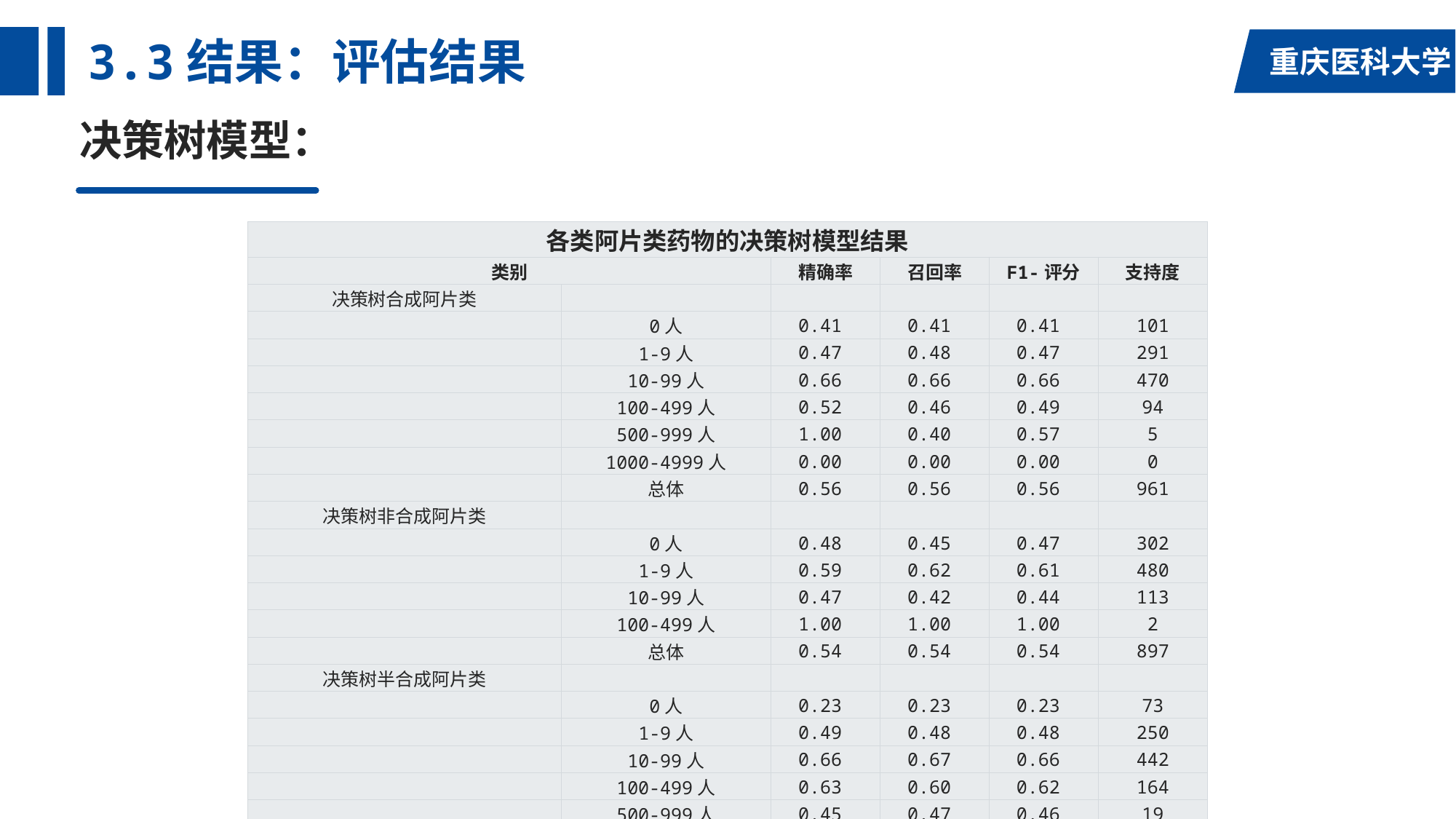

# 3.3结果：评估结果
决策树模型：
| 各类阿片类药物的决策树模型结果 |  |  |  |  |  |
| --- | --- | --- | --- | --- | --- |
| 类别 |  | 精确率 | 召回率 | F1-评分 | 支持度 |
| 决策树合成阿片类 |  |  |  |  |  |
|  | 0人 | 0.41 | 0.41 | 0.41 | 101 |
|  | 1-9人 | 0.47 | 0.48 | 0.47 | 291 |
|  | 10-99人 | 0.66 | 0.66 | 0.66 | 470 |
|  | 100-499人 | 0.52 | 0.46 | 0.49 | 94 |
|  | 500-999人 | 1.00 | 0.40 | 0.57 | 5 |
|  | 1000-4999人 | 0.00 | 0.00 | 0.00 | 0 |
|  | 总体 | 0.56 | 0.56 | 0.56 | 961 |
| 决策树非合成阿片类 |  |  |  |  |  |
|  | 0人 | 0.48 | 0.45 | 0.47 | 302 |
|  | 1-9人 | 0.59 | 0.62 | 0.61 | 480 |
|  | 10-99人 | 0.47 | 0.42 | 0.44 | 113 |
|  | 100-499人 | 1.00 | 1.00 | 1.00 | 2 |
|  | 总体 | 0.54 | 0.54 | 0.54 | 897 |
| 决策树半合成阿片类 |  |  |  |  |  |
|  | 0人 | 0.23 | 0.23 | 0.23 | 73 |
|  | 1-9人 | 0.49 | 0.48 | 0.48 | 250 |
|  | 10-99人 | 0.66 | 0.67 | 0.66 | 442 |
|  | 100-499人 | 0.63 | 0.60 | 0.62 | 164 |
|  | 500-999人 | 0.45 | 0.47 | 0.46 | 19 |
|  | 1000-4999人 | 0.75 | 0.92 | 0.83 | 13 |
|  | 总体 | 0.57 | 0.57 | 0.57 | 961 |